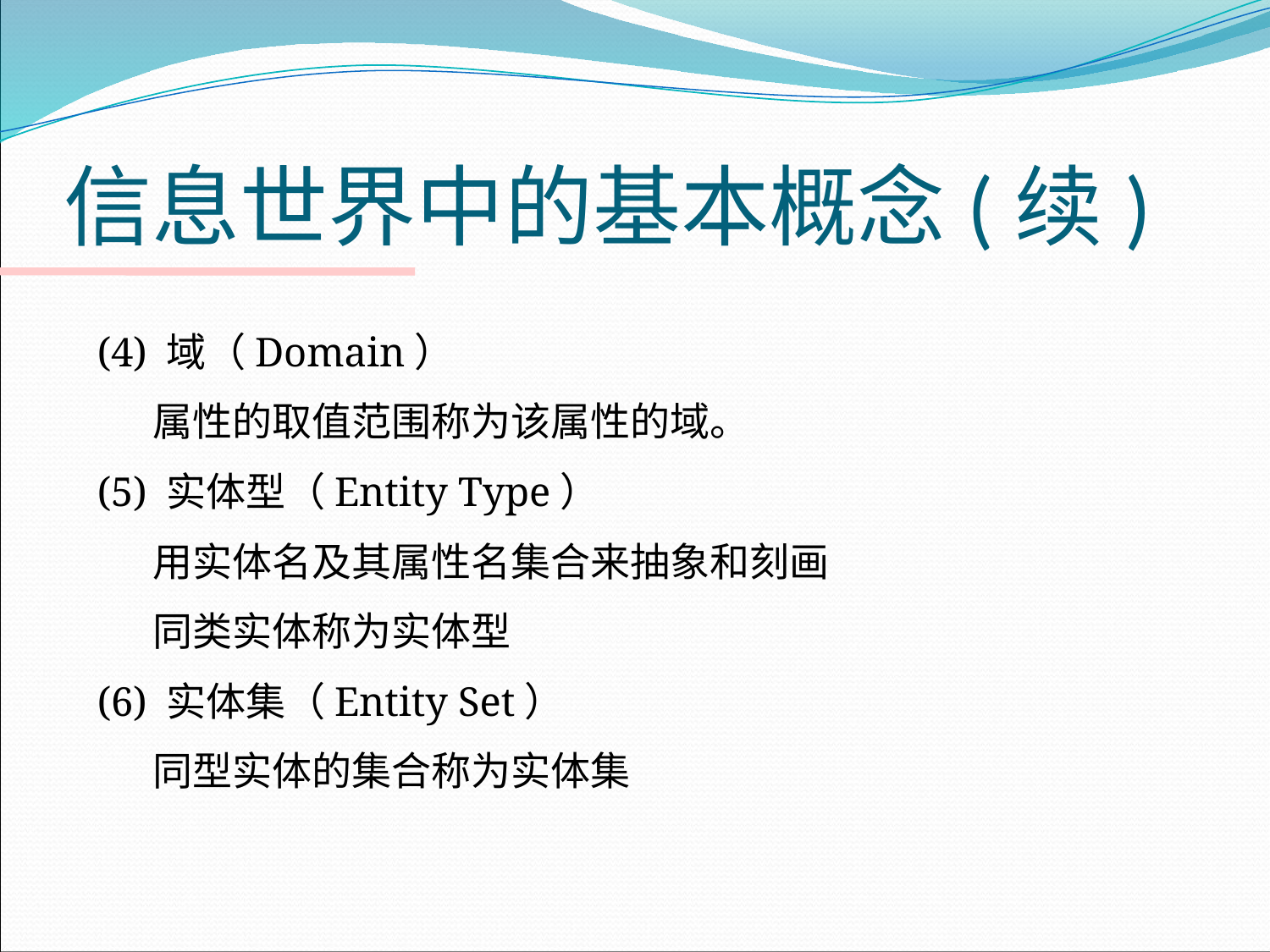

# 信息世界中的基本概念(续)
(4) 域（Domain）
属性的取值范围称为该属性的域。
(5) 实体型（Entity Type）
用实体名及其属性名集合来抽象和刻画
同类实体称为实体型
(6) 实体集（Entity Set）
同型实体的集合称为实体集

46